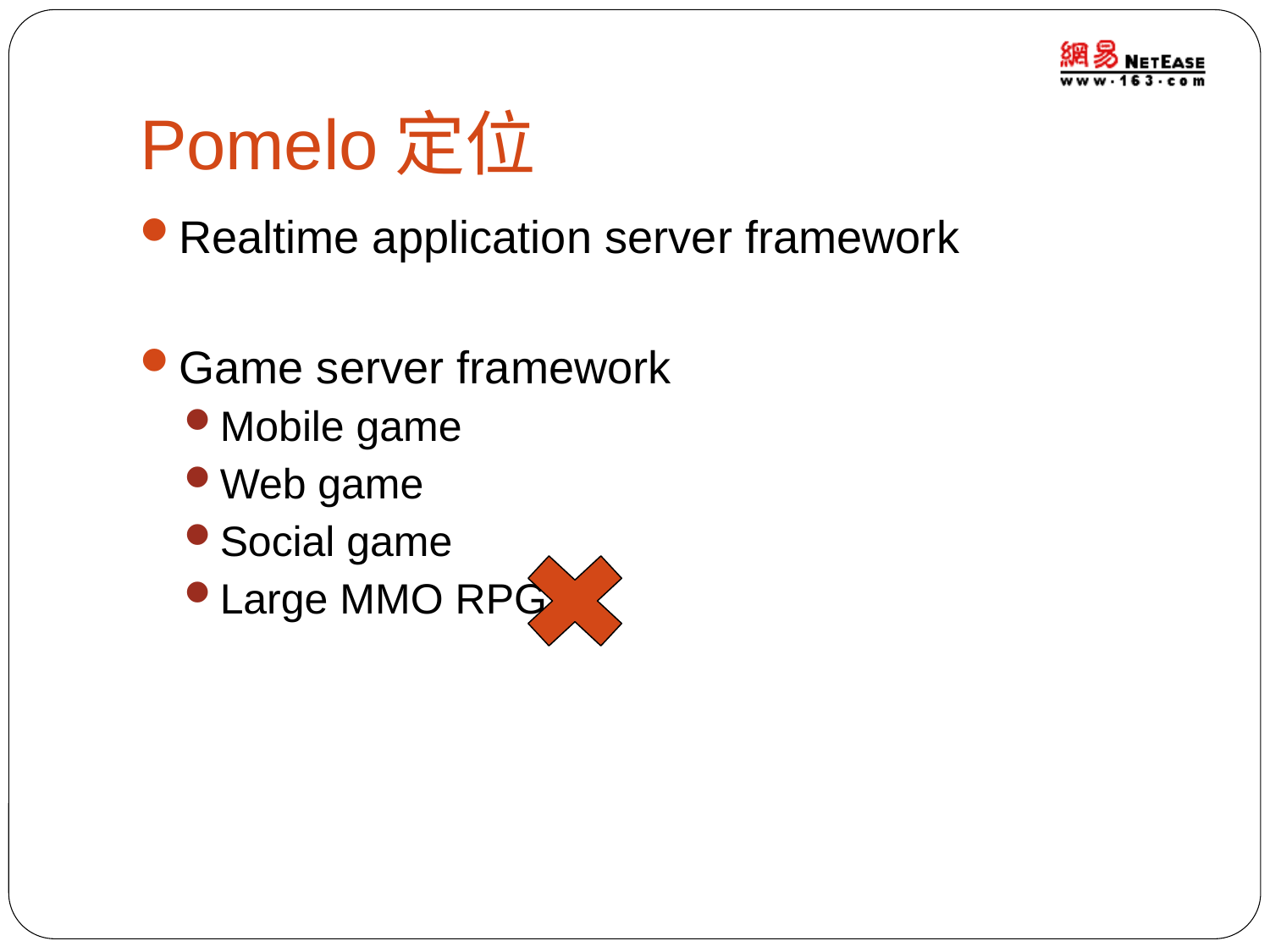

# Pomelo定位
Realtime application server framework

Game server framework
Mobile game
Web game
Social game
Large MMO RPG